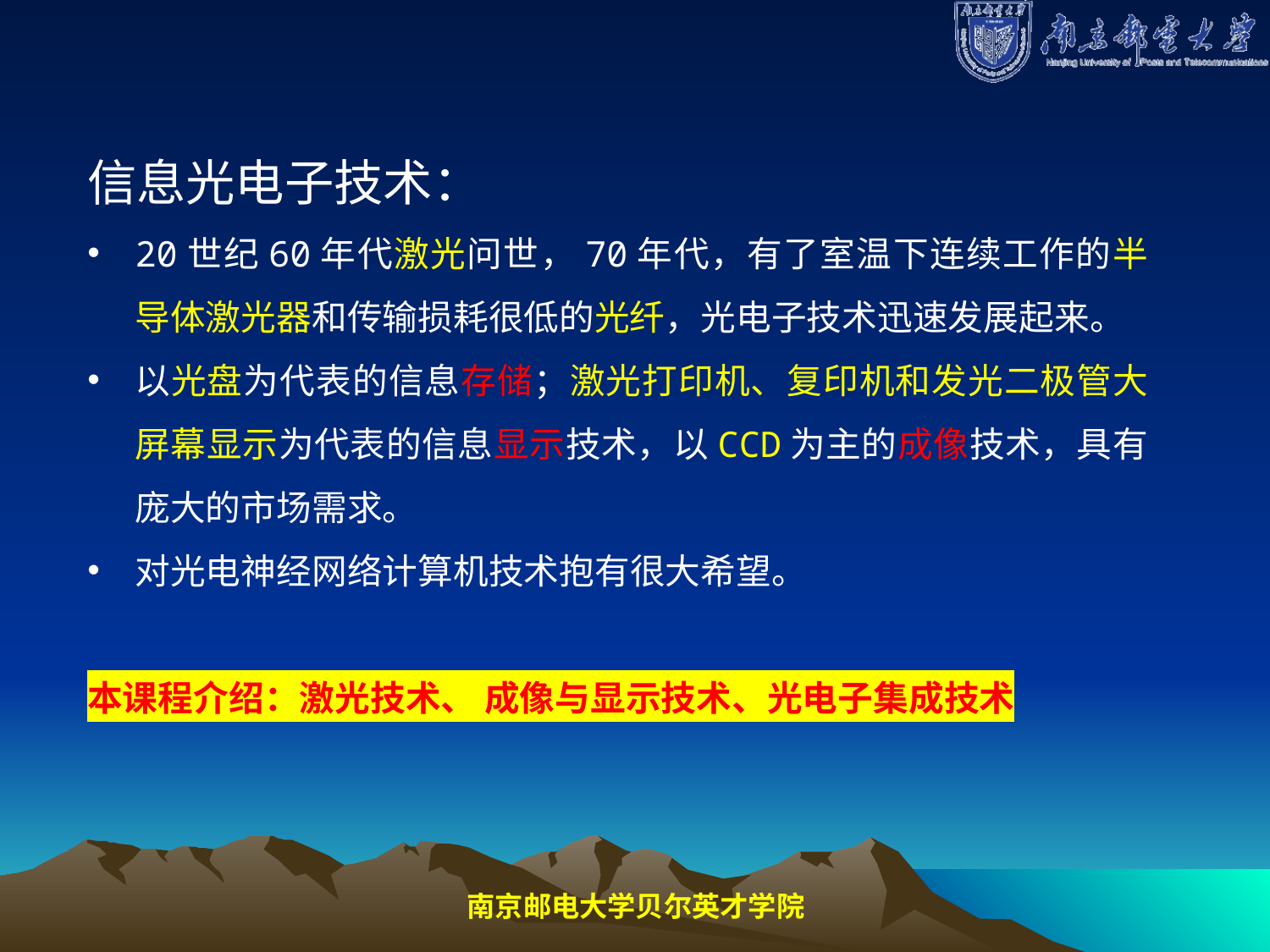

信息光电子技术：
20世纪60年代激光问世，70年代，有了室温下连续工作的半导体激光器和传输损耗很低的光纤，光电子技术迅速发展起来。
以光盘为代表的信息存储；激光打印机、复印机和发光二极管大屏幕显示为代表的信息显示技术，以CCD为主的成像技术，具有庞大的市场需求。
对光电神经网络计算机技术抱有很大希望。

本课程介绍：激光技术、 成像与显示技术、光电子集成技术
南京邮电大学贝尔英才学院

12